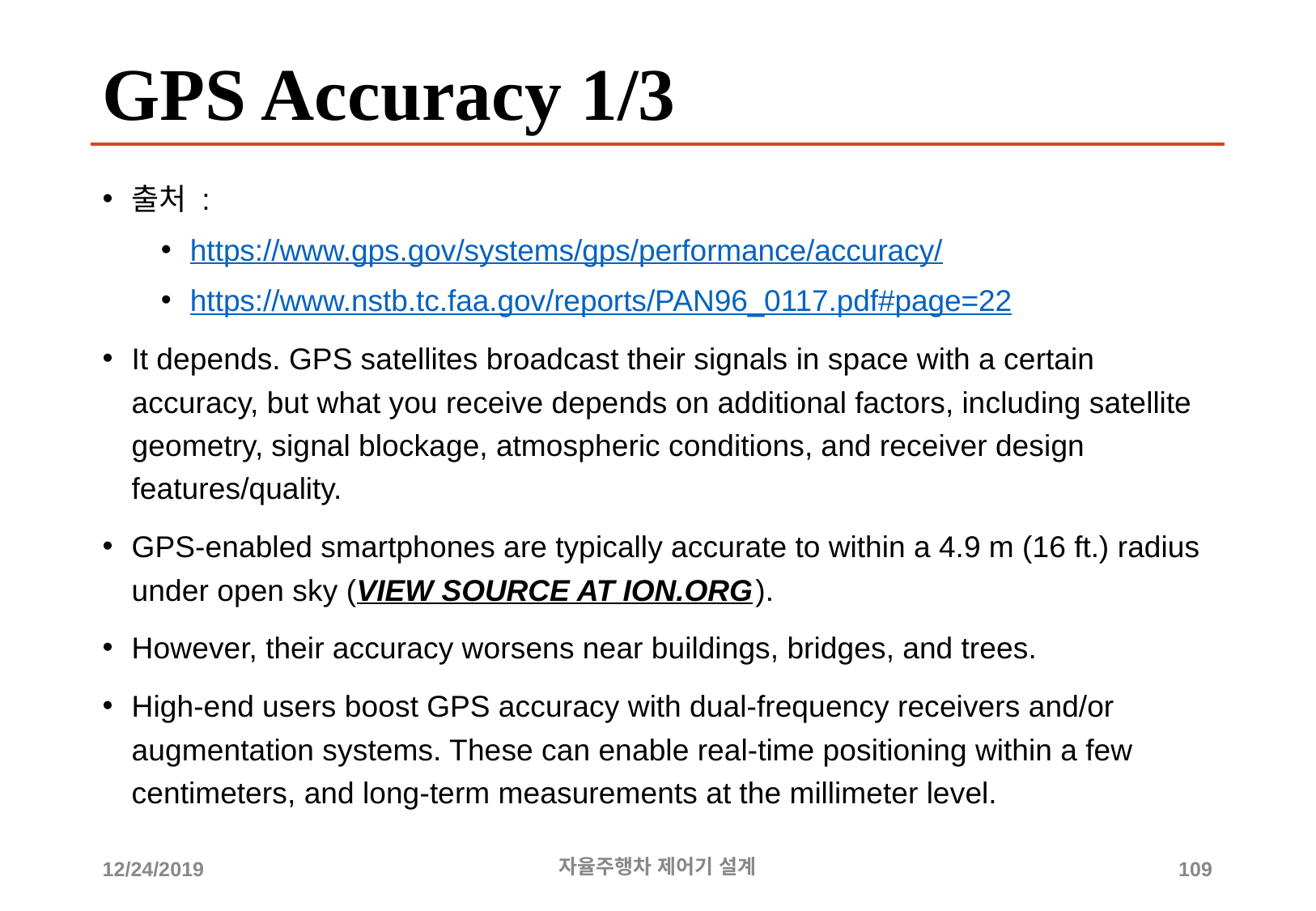

# GPS Accuracy 1/3
출처 :
https://www.gps.gov/systems/gps/performance/accuracy/
https://www.nstb.tc.faa.gov/reports/PAN96_0117.pdf#page=22
It depends. GPS satellites broadcast their signals in space with a certain accuracy, but what you receive depends on additional factors, including satellite geometry, signal blockage, atmospheric conditions, and receiver design features/quality.
GPS-enabled smartphones are typically accurate to within a 4.9 m (16 ft.) radius under open sky (VIEW SOURCE AT ION.ORG).
However, their accuracy worsens near buildings, bridges, and trees.
High-end users boost GPS accuracy with dual-frequency receivers and/or augmentation systems. These can enable real-time positioning within a few centimeters, and long-term measurements at the millimeter level.
12/24/2019
자율주행차 제어기 설계
109